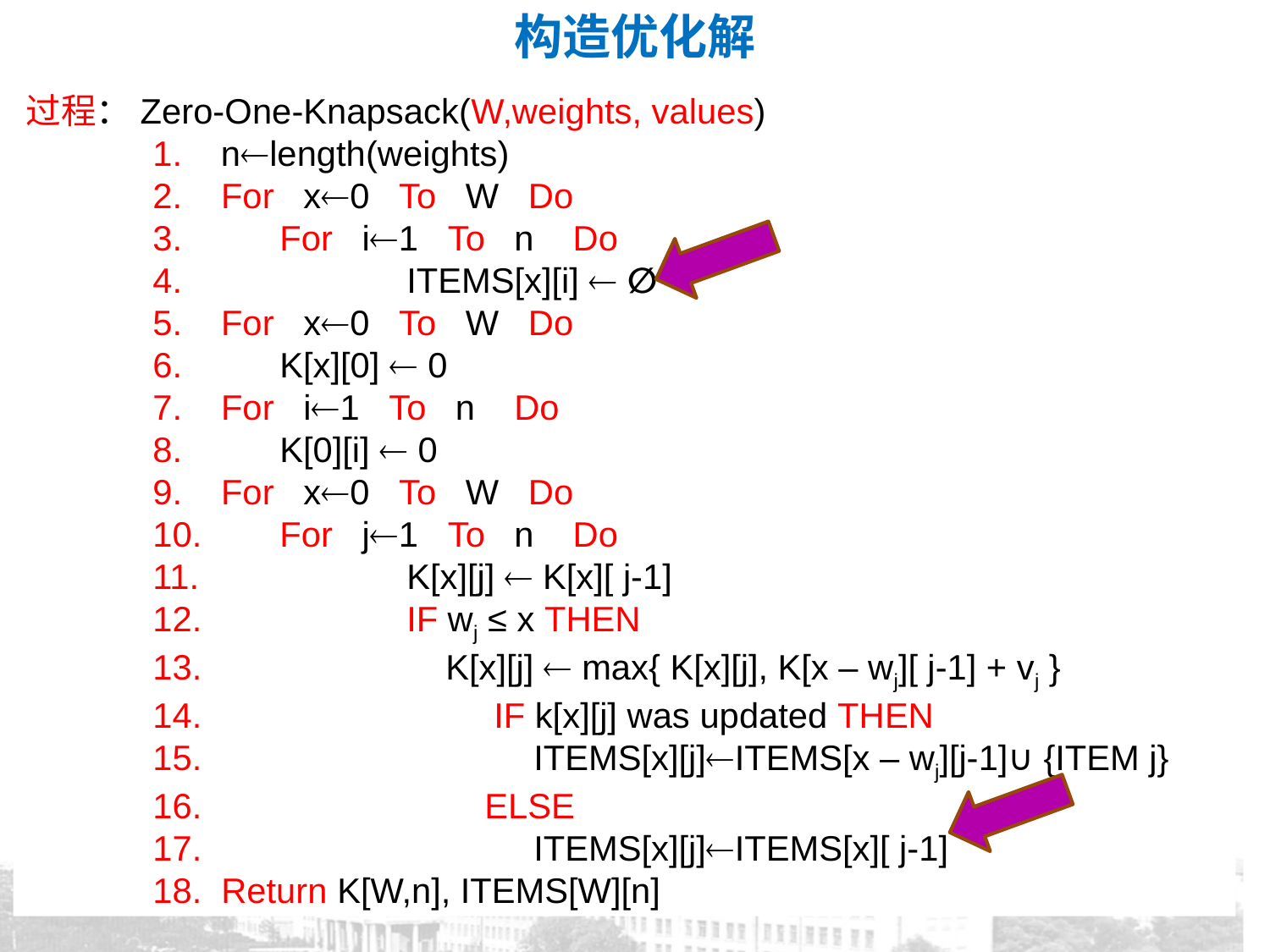

# 构造优化解
过程：Zero-One-Knapsack(W,weights, values)
	1.    n←length(weights)
	2.    For   x←0   To   W   Do
	3.    	For   i←1   To   n    Do
 	4.		ITEMS[x][i] ← ∅
	5.    For   x←0   To   W   Do
 	6.	K[x][0] ← 0
	7.    For   i←1   To   n    Do
 	8.	K[0][i] ← 0
	9.    For   x←0   To   W   Do
	10.	For   j←1   To   n    Do
	11.		K[x][j] ← K[x][ j-1]
	12.		IF wj ≤ x THEN
	13.		    K[x][j] ← max{ K[x][j], K[x – wj][ j-1] + vj }
	14.	                      IF k[x][j] was updated THEN
	15.			ITEMS[x][j]←ITEMS[x – wj][j-1]∪ {ITEM j}
	16.		        ELSE
	17.			ITEMS[x][j]←ITEMS[x][ j-1]			18.  Return K[W,n], ITEMS[W][n]